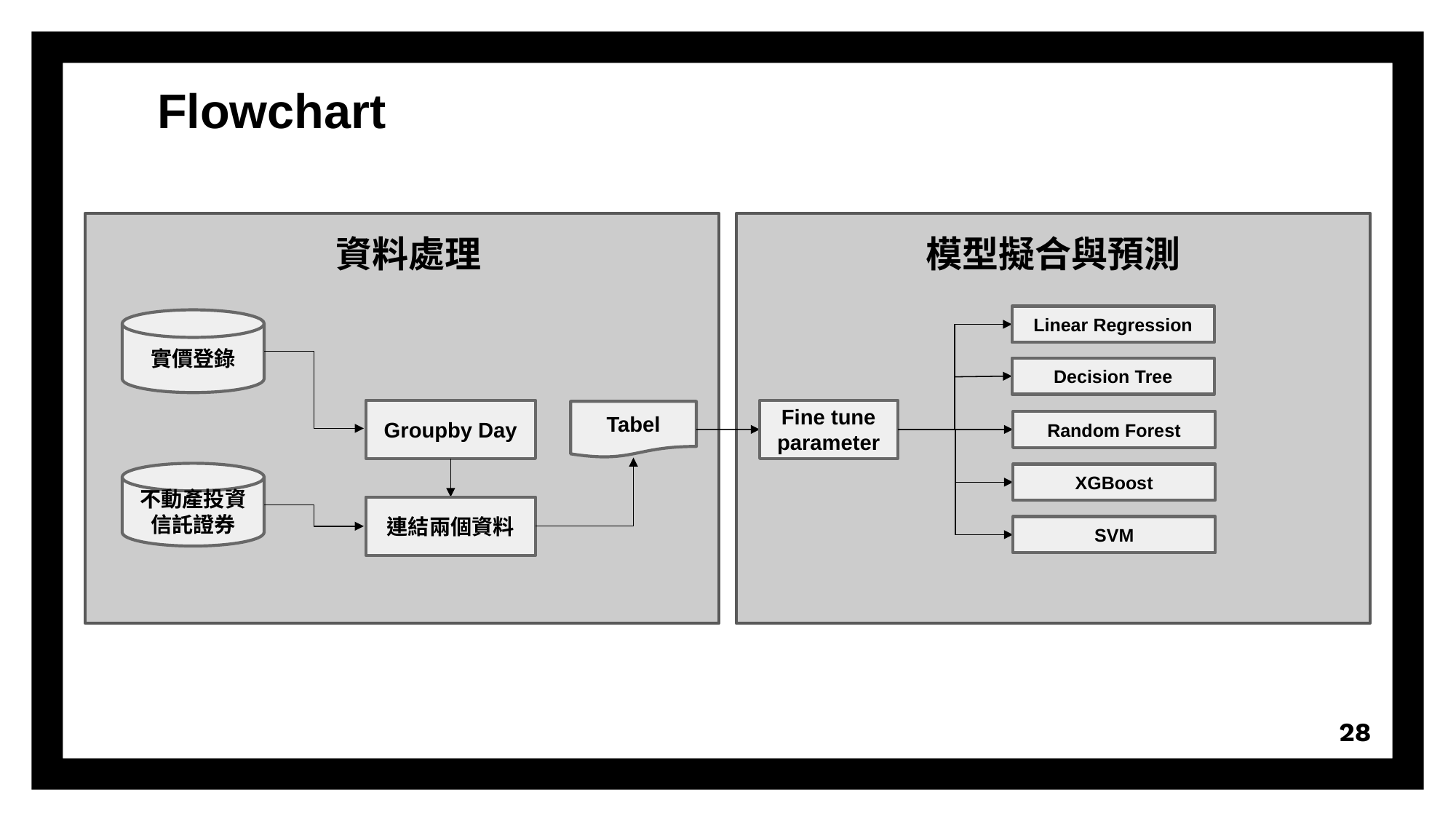

Flowchart

資料處理
實價登錄
不動產投資信託證券
Groupby Day
Tabel
連結兩個資料
模型擬合與預測
Linear Regression
Decision Tree
Fine tune parameter
Random Forest
XGBoost
SVM
28